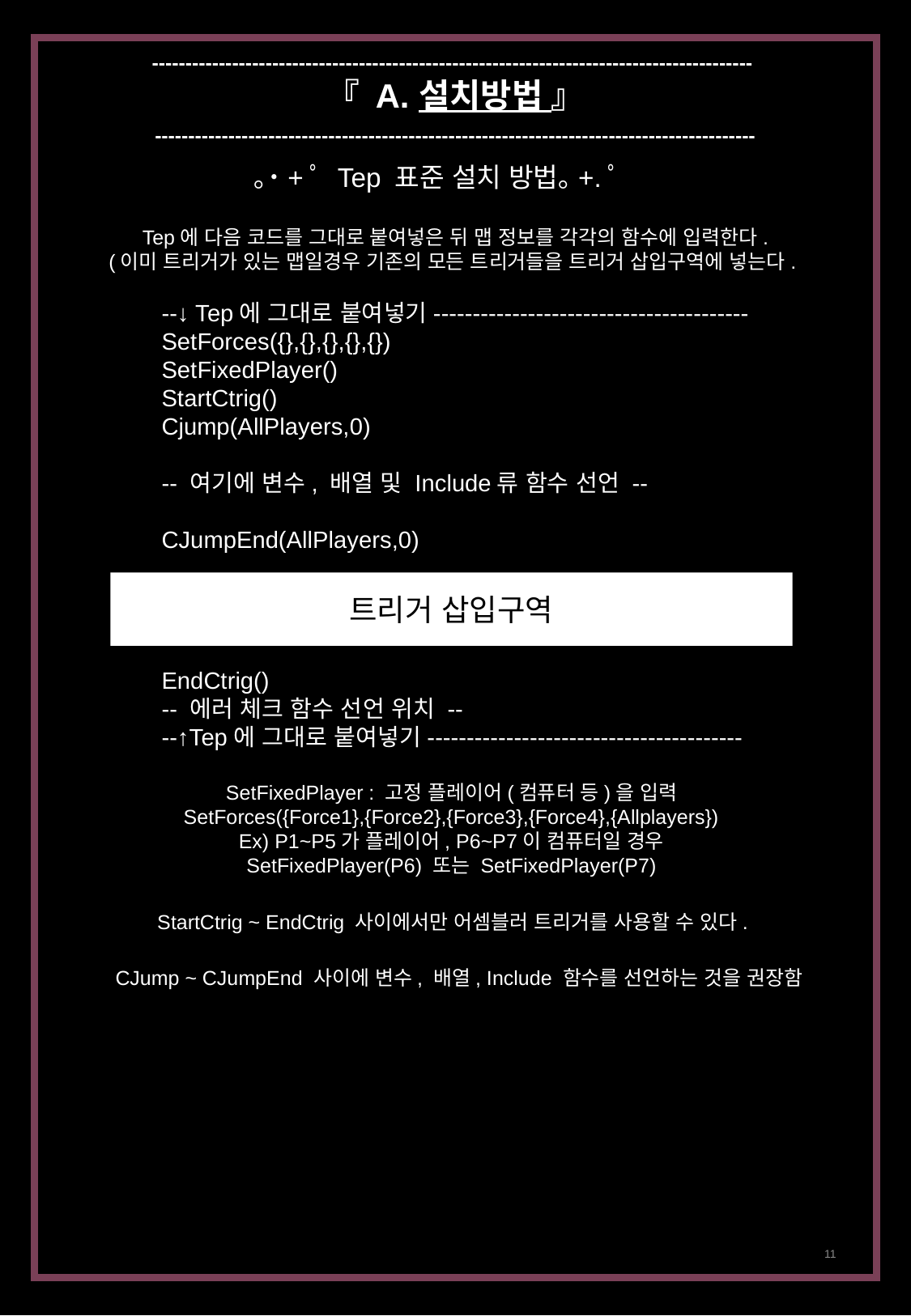

------------------------------------------------------------------------------------------
『 A. 설치방법 』
------------------------------------------------------------------------------------------
｡˙+ﾟ Tep 표준 설치 방법｡+.ﾟ
Tep에 다음 코드를 그대로 붙여넣은 뒤 맵 정보를 각각의 함수에 입력한다.
(이미 트리거가 있는 맵일경우 기존의 모든 트리거들을 트리거 삽입구역에 넣는다.
--↓ Tep에 그대로 붙여넣기----------------------------------------
SetForces({},{},{},{},{})
SetFixedPlayer()
StartCtrig()
Cjump(AllPlayers,0)

-- 여기에 변수, 배열 및 Include류 함수 선언 --

CJumpEnd(AllPlayers,0)

EndCtrig()
-- 에러 체크 함수 선언 위치 --
--↑Tep에 그대로 붙여넣기----------------------------------------
트리거 삽입구역
SetFixedPlayer : 고정 플레이어(컴퓨터 등)을 입력
SetForces({Force1},{Force2},{Force3},{Force4},{Allplayers})
Ex) P1~P5가 플레이어, P6~P7이 컴퓨터일 경우
SetFixedPlayer(P6) 또는 SetFixedPlayer(P7)
StartCtrig ~ EndCtrig 사이에서만 어셈블러 트리거를 사용할 수 있다.
CJump ~ CJumpEnd 사이에 변수, 배열, Include 함수를 선언하는 것을 권장함
11